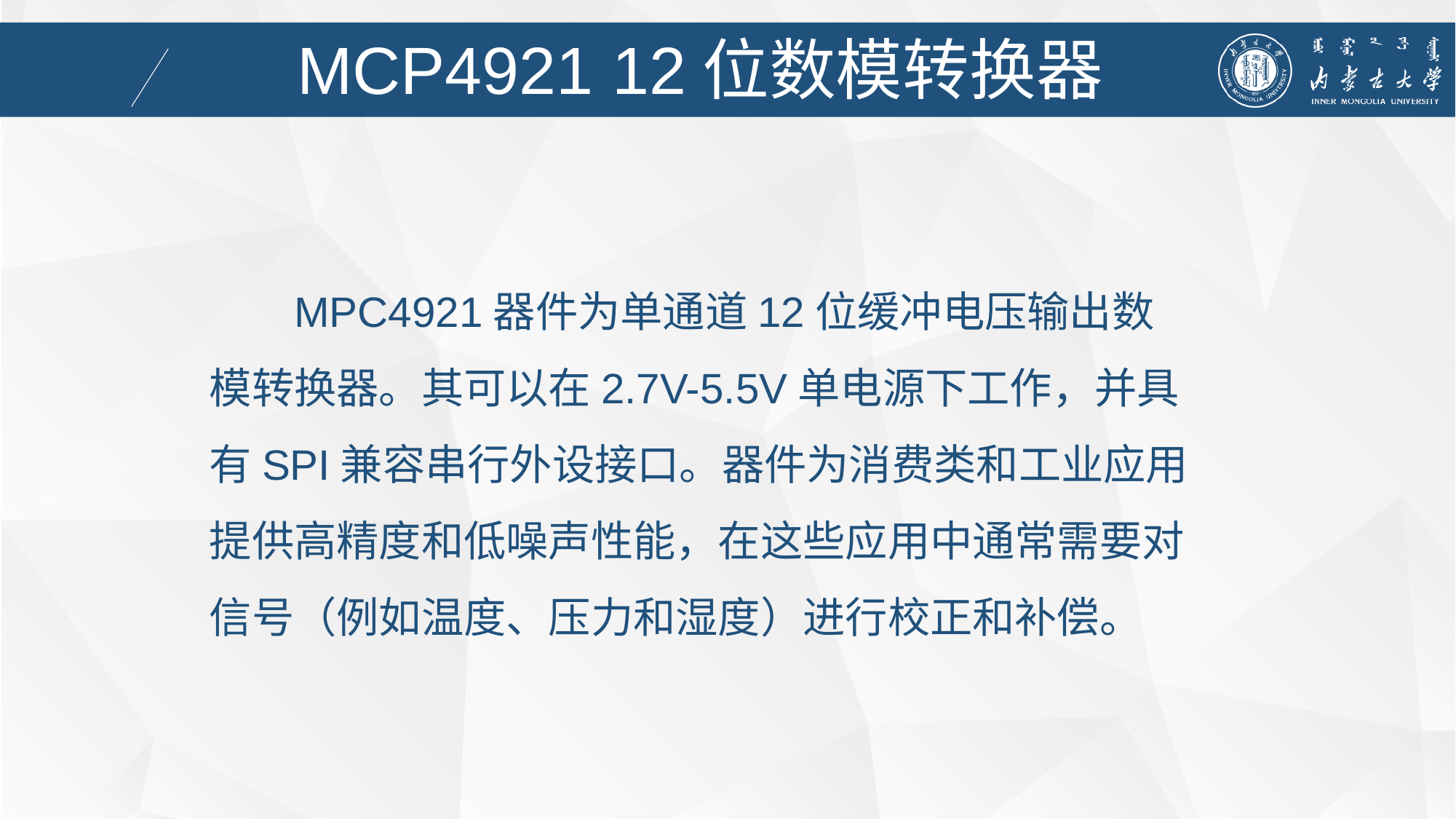

MCP4921 12位数模转换器
MPC4921器件为单通道12位缓冲电压输出数模转换器。其可以在2.7V-5.5V单电源下工作，并具有SPI兼容串行外设接口。器件为消费类和工业应用提供高精度和低噪声性能，在这些应用中通常需要对信号（例如温度、压力和湿度）进行校正和补偿。